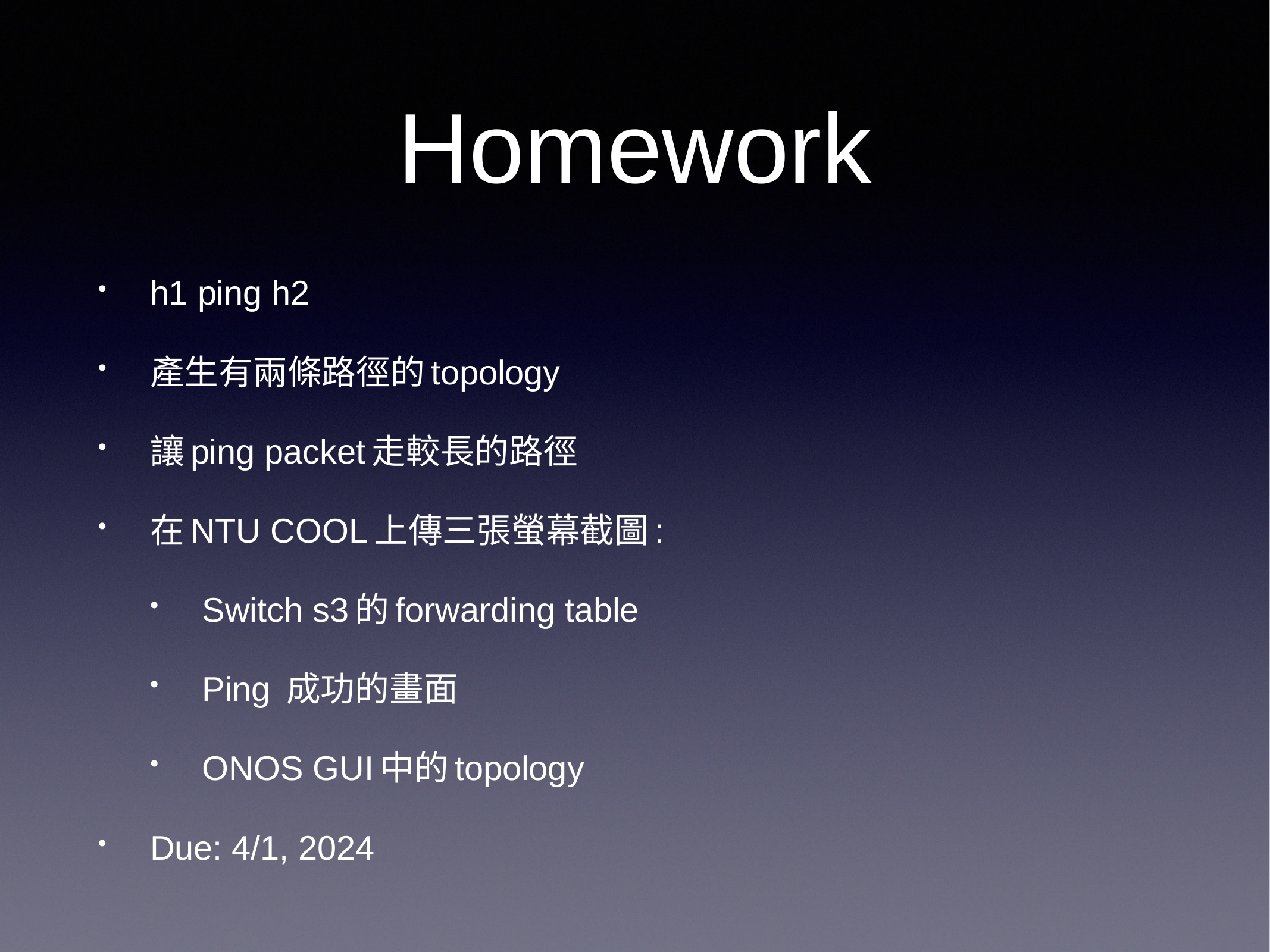

# Homework
h1 ping h2
產生有兩條路徑的topology
讓ping packet走較長的路徑
在NTU COOL上傳三張螢幕截圖:
Switch s3的forwarding table
Ping 成功的畫面
ONOS GUI中的topology
Due: 4/1, 2024